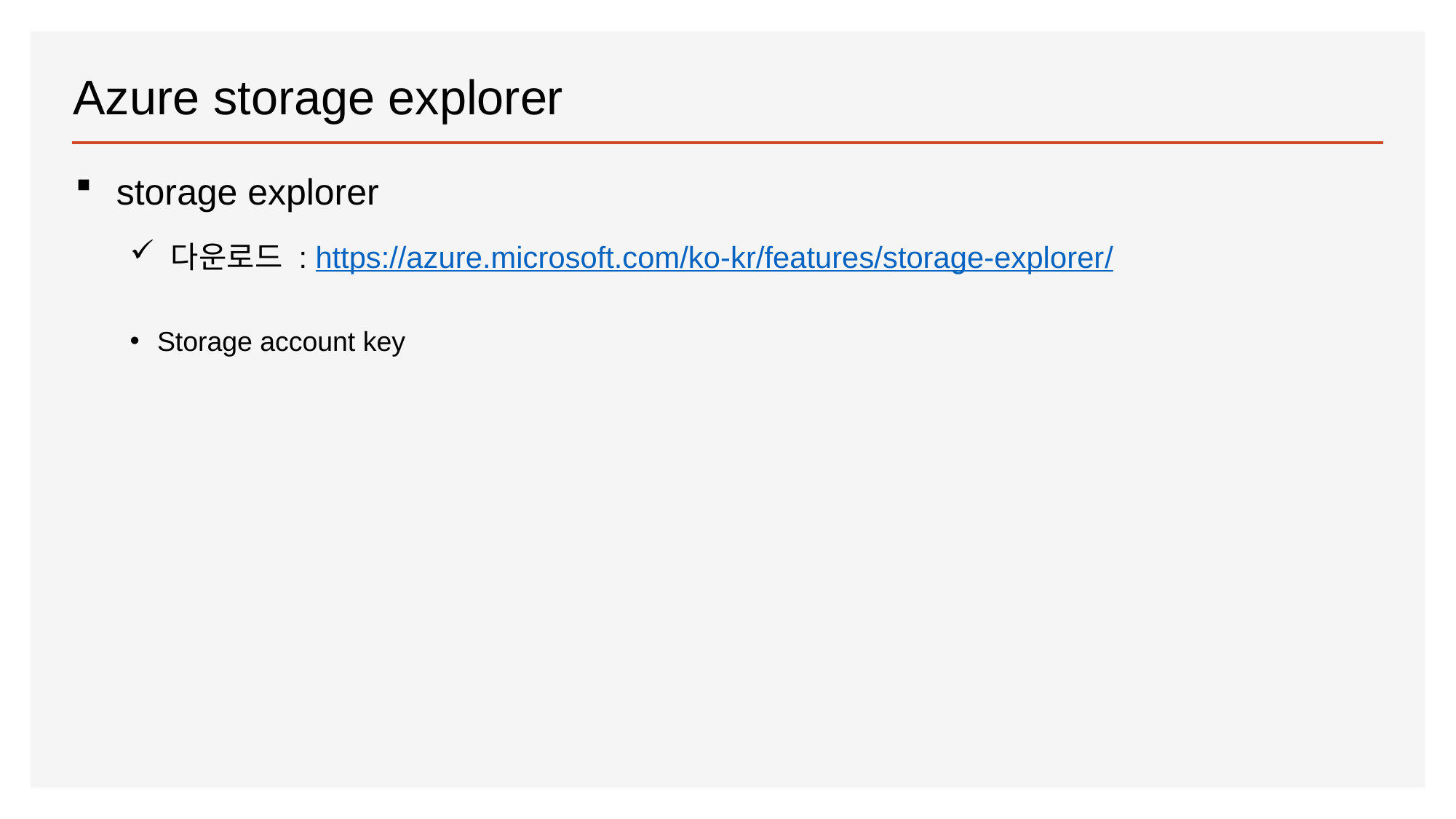

# Azure storage explorer
storage explorer
다운로드 : https://azure.microsoft.com/ko-kr/features/storage-explorer/
Storage account key